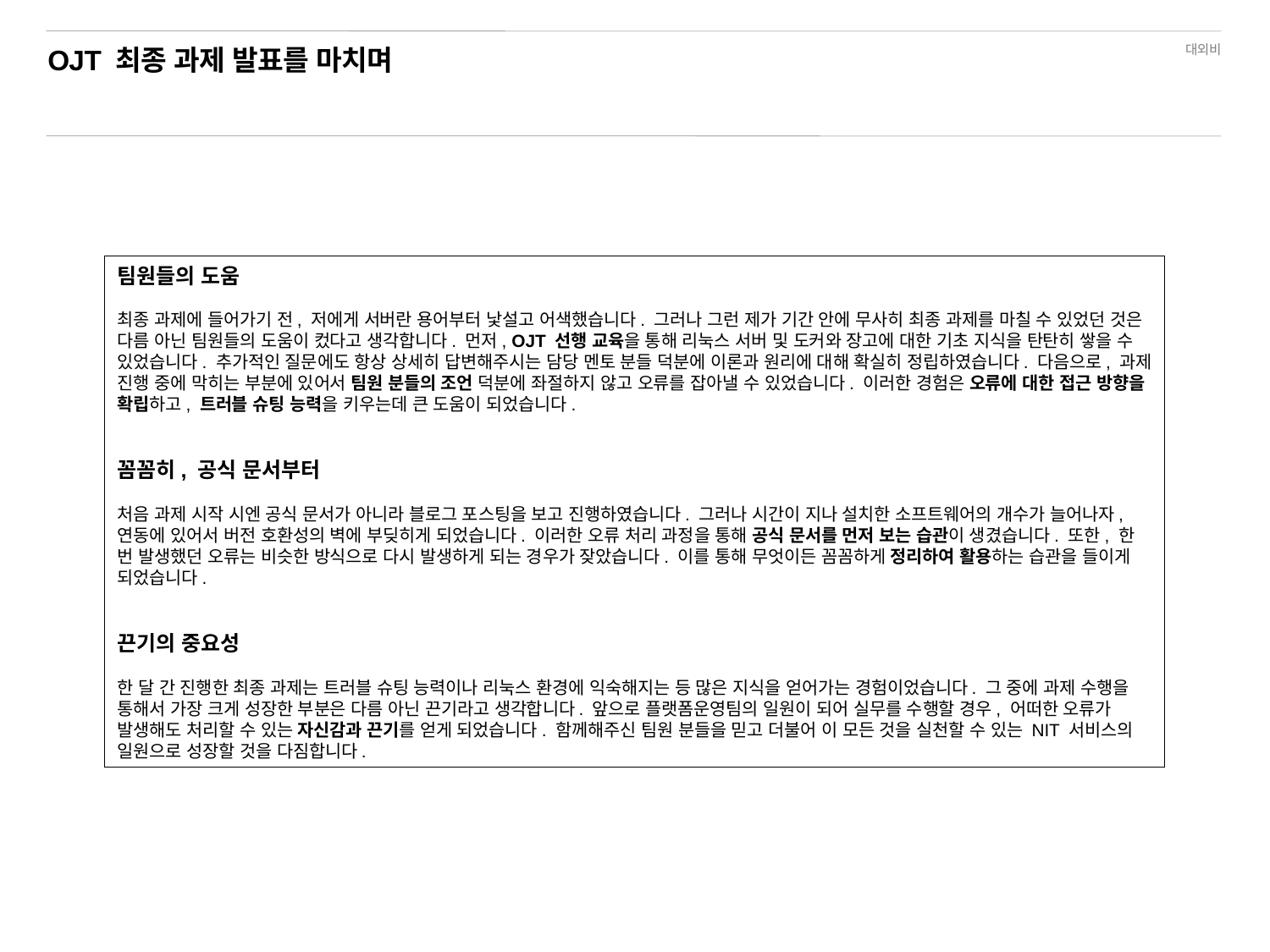

# OJT 최종 과제 발표를 마치며
팀원들의 도움

최종 과제에 들어가기 전, 저에게 서버란 용어부터 낯설고 어색했습니다. 그러나 그런 제가 기간 안에 무사히 최종 과제를 마칠 수 있었던 것은 다름 아닌 팀원들의 도움이 컸다고 생각합니다. 먼저, OJT 선행 교육을 통해 리눅스 서버 및 도커와 장고에 대한 기초 지식을 탄탄히 쌓을 수 있었습니다. 추가적인 질문에도 항상 상세히 답변해주시는 담당 멘토 분들 덕분에 이론과 원리에 대해 확실히 정립하였습니다. 다음으로, 과제 진행 중에 막히는 부분에 있어서 팀원 분들의 조언 덕분에 좌절하지 않고 오류를 잡아낼 수 있었습니다. 이러한 경험은 오류에 대한 접근 방향을 확립하고, 트러블 슈팅 능력을 키우는데 큰 도움이 되었습니다.

꼼꼼히, 공식 문서부터

처음 과제 시작 시엔 공식 문서가 아니라 블로그 포스팅을 보고 진행하였습니다. 그러나 시간이 지나 설치한 소프트웨어의 개수가 늘어나자, 연동에 있어서 버전 호환성의 벽에 부딪히게 되었습니다. 이러한 오류 처리 과정을 통해 공식 문서를 먼저 보는 습관이 생겼습니다. 또한, 한 번 발생했던 오류는 비슷한 방식으로 다시 발생하게 되는 경우가 잦았습니다. 이를 통해 무엇이든 꼼꼼하게 정리하여 활용하는 습관을 들이게 되었습니다.

끈기의 중요성

한 달 간 진행한 최종 과제는 트러블 슈팅 능력이나 리눅스 환경에 익숙해지는 등 많은 지식을 얻어가는 경험이었습니다. 그 중에 과제 수행을 통해서 가장 크게 성장한 부분은 다름 아닌 끈기라고 생각합니다. 앞으로 플랫폼운영팀의 일원이 되어 실무를 수행할 경우, 어떠한 오류가 발생해도 처리할 수 있는 자신감과 끈기를 얻게 되었습니다. 함께해주신 팀원 분들을 믿고 더불어 이 모든 것을 실천할 수 있는 NIT 서비스의 일원으로 성장할 것을 다짐합니다.